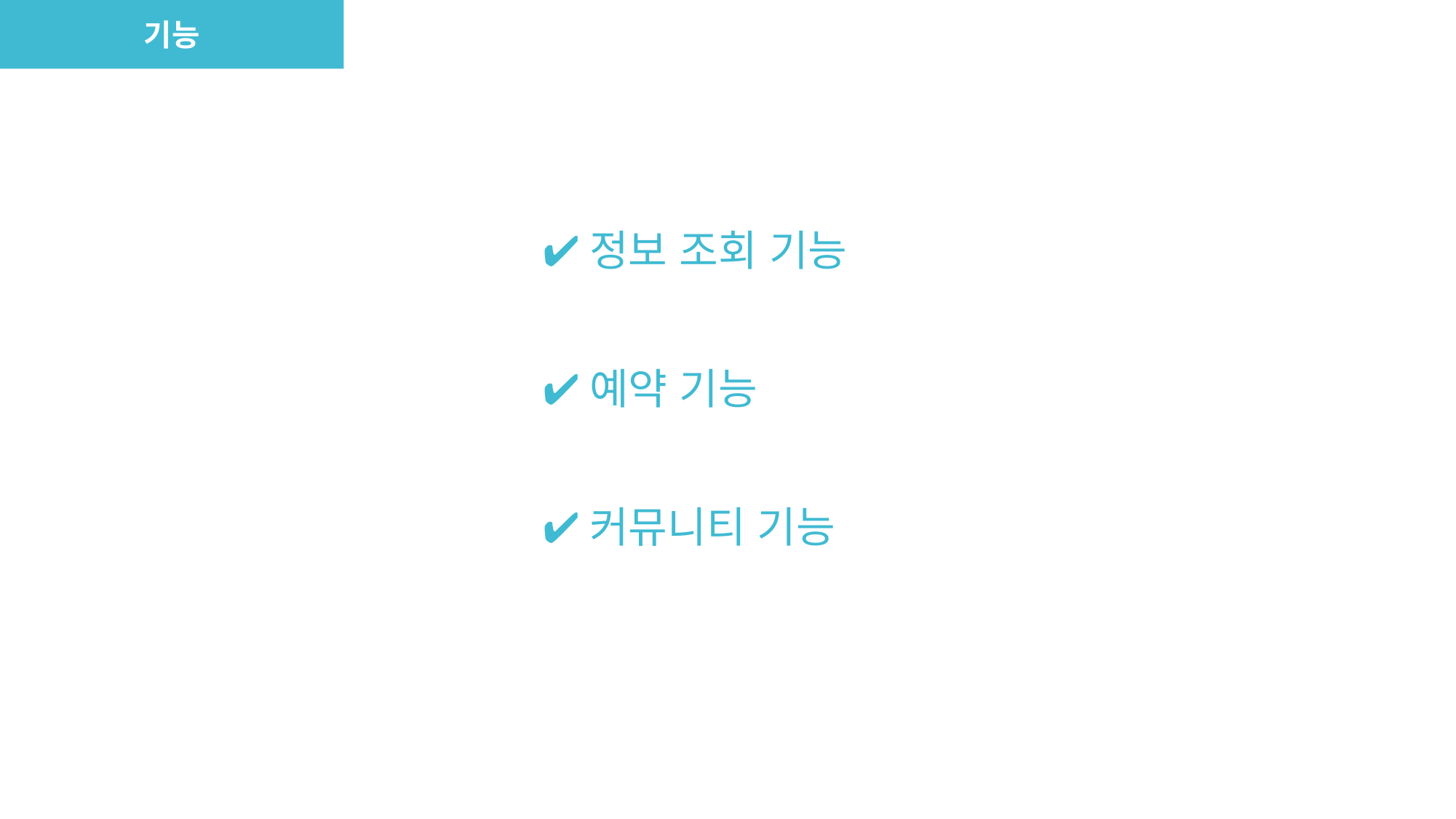

기능
✔정보 조회 기능

✔예약 기능

✔커뮤니티 기능